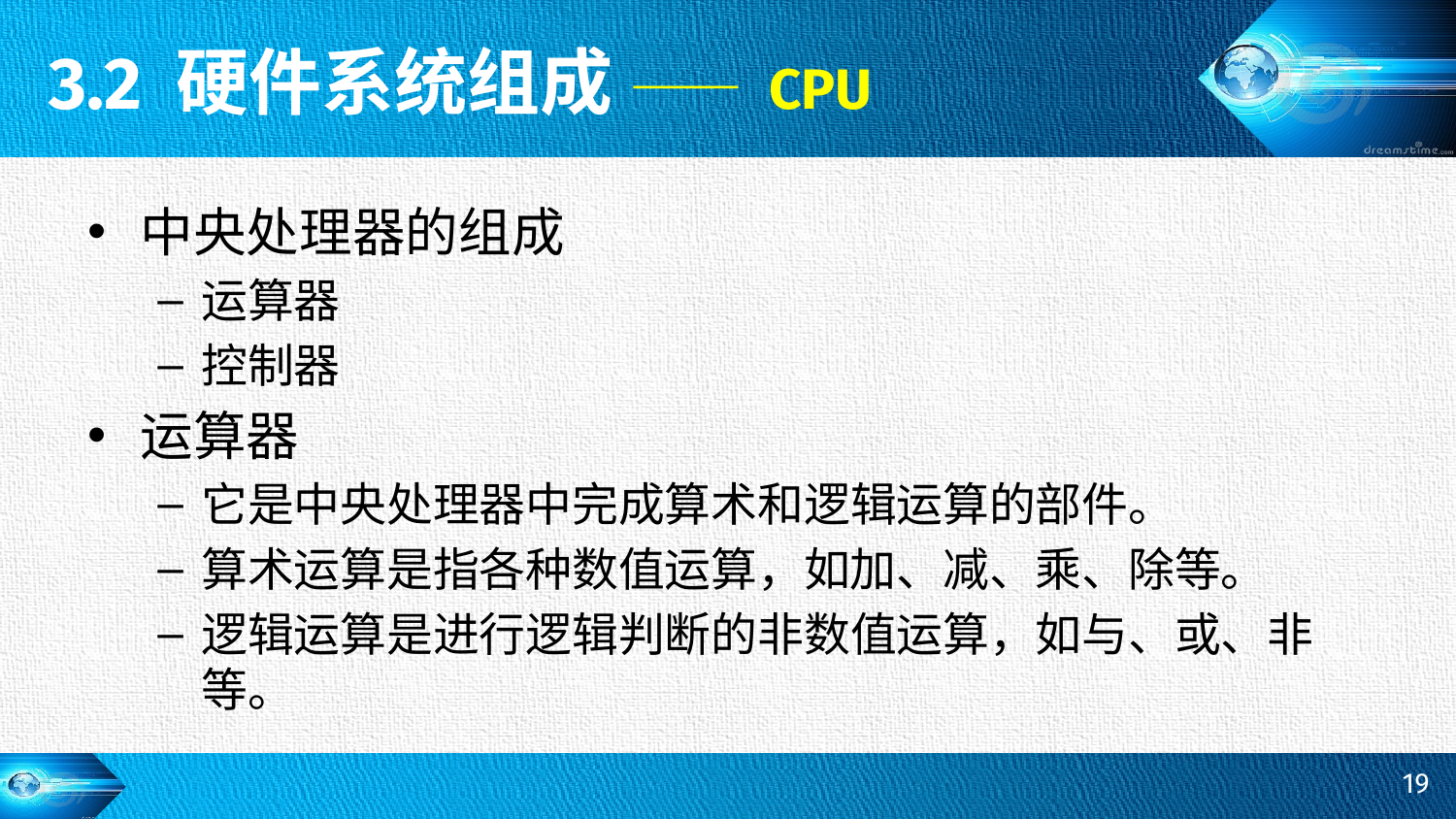

3.2 硬件系统组成 —— CPU
中央处理器的组成
运算器
控制器
运算器
它是中央处理器中完成算术和逻辑运算的部件。
算术运算是指各种数值运算，如加、减、乘、除等。
逻辑运算是进行逻辑判断的非数值运算，如与、或、非等。
19